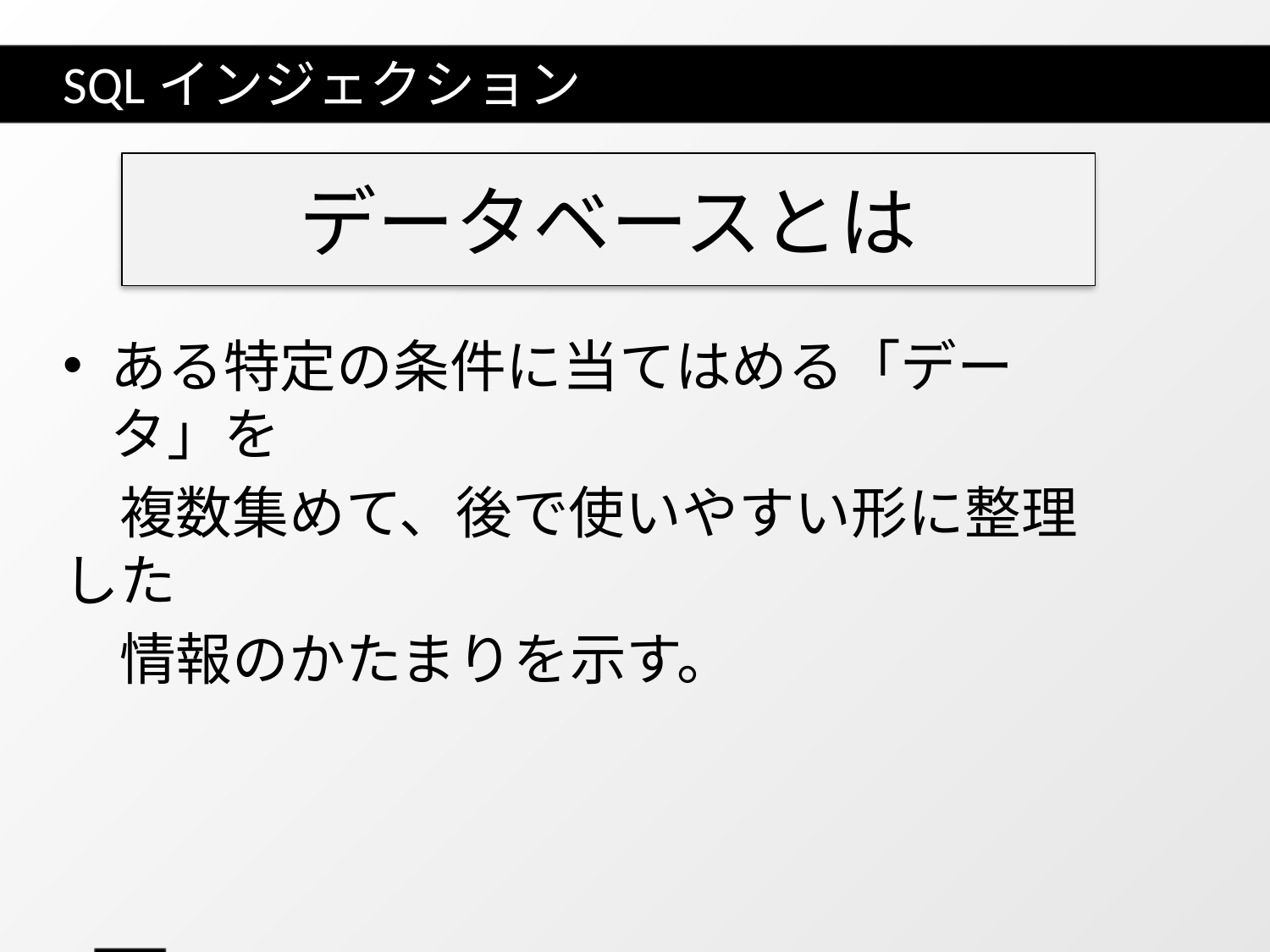

# SQLインジェクション
データベースとは

ある特定の条件に当てはめる「データ」を
　複数集めて、後で使いやすい形に整理した
　情報のかたまりを示す。